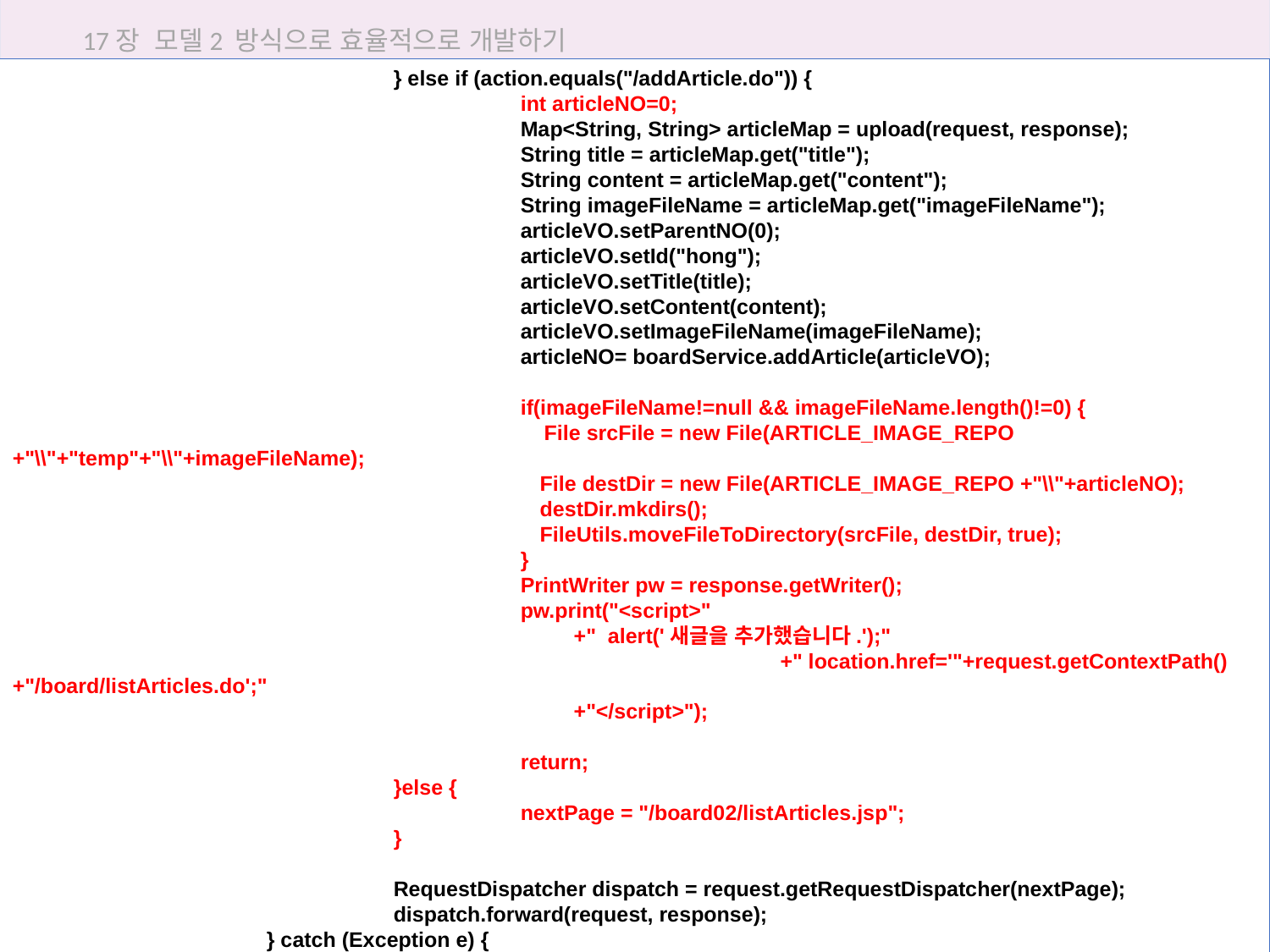

17장  모델2 방식으로 효율적으로 개발하기

			} else if (action.equals("/addArticle.do")) {
				int articleNO=0;
				Map<String, String> articleMap = upload(request, response);
				String title = articleMap.get("title");
				String content = articleMap.get("content");
				String imageFileName = articleMap.get("imageFileName");
				articleVO.setParentNO(0);
				articleVO.setId("hong");
				articleVO.setTitle(title);
				articleVO.setContent(content);
				articleVO.setImageFileName(imageFileName);
				articleNO= boardService.addArticle(articleVO);

				if(imageFileName!=null && imageFileName.length()!=0) {
				    File srcFile = new File(ARTICLE_IMAGE_REPO +"\\"+"temp"+"\\"+imageFileName);
				    File destDir = new File(ARTICLE_IMAGE_REPO +"\\"+articleNO);
				    destDir.mkdirs();
				    FileUtils.moveFileToDirectory(srcFile, destDir, true);
				}
				PrintWriter pw = response.getWriter();
				pw.print("<script>"
				         +"  alert('새글을 추가했습니다.');"
						 +" location.href='"+request.getContextPath()+"/board/listArticles.do';"
				         +"</script>");

				return;
			}else {
				nextPage = "/board02/listArticles.jsp";
			}

			RequestDispatcher dispatch = request.getRequestDispatcher(nextPage);
			dispatch.forward(request, response);
		} catch (Exception e) {
			e.printStackTrace();
		}
	}
17.4 모델2로 답변형 게시판 구현하기